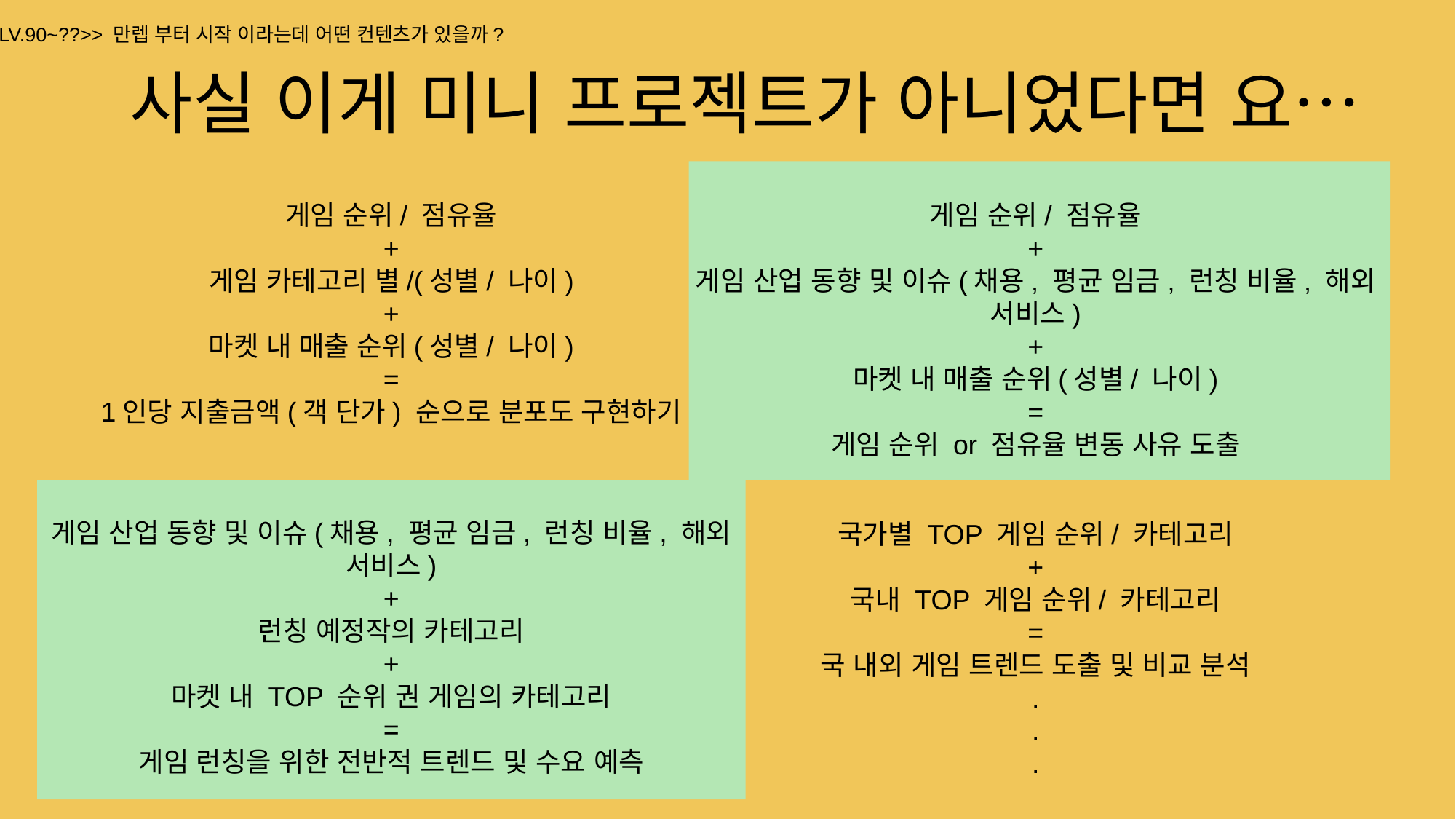

LV.90~??>> 만렙 부터 시작 이라는데 어떤 컨텐츠가 있을까?

사실 이게 미니 프로젝트가 아니었다면 요…
게임 순위/ 점유율
+
게임 카테고리 별/(성별/ 나이)
+
마켓 내 매출 순위(성별/ 나이)
=
1인당 지출금액(객 단가) 순으로 분포도 구현하기
게임 순위/ 점유율
+
게임 산업 동향 및 이슈(채용, 평균 임금, 런칭 비율, 해외 서비스)
+
마켓 내 매출 순위(성별/ 나이)
=
게임 순위 or 점유율 변동 사유 도출

게임 산업 동향 및 이슈(채용, 평균 임금, 런칭 비율, 해외 서비스)
+
런칭 예정작의 카테고리
+
마켓 내 TOP 순위 권 게임의 카테고리
=
게임 런칭을 위한 전반적 트렌드 및 수요 예측
국가별 TOP 게임 순위/ 카테고리
+
국내 TOP 게임 순위/ 카테고리
=
국 내외 게임 트렌드 도출 및 비교 분석
.
.
.